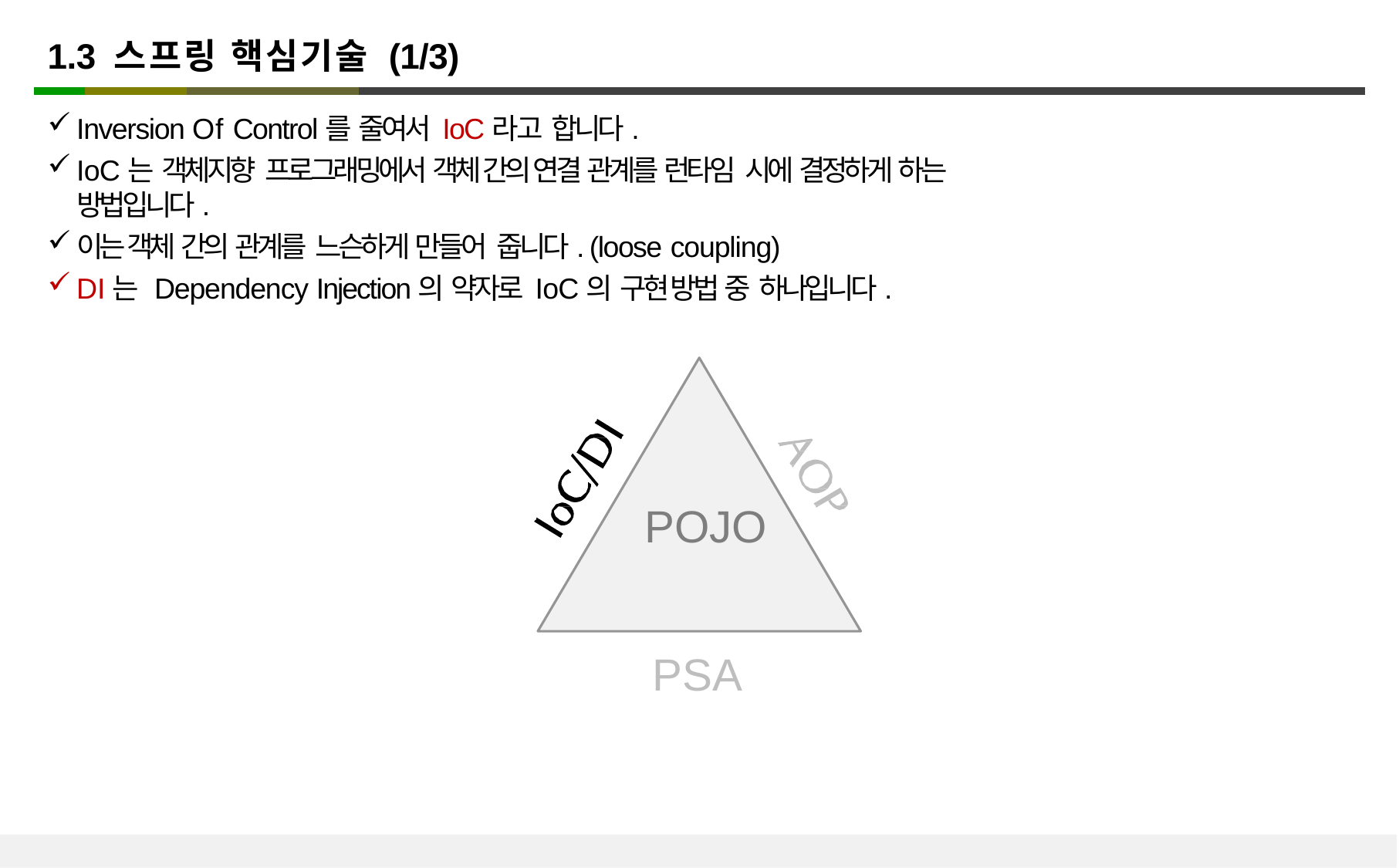

1.3 스프링 핵심기술 (1/3)

Inversion Of Control를 줄여서 IoC라고 합니다.
IoC는 객체지향 프로그래밍에서 객체 간의 연결 관계를  런타임  시에 결정하게 하는 방법입니다.
이는 객체 간의 관계를 느슨하게  만들어  줍니다. (loose coupling)
DI는 Dependency Injection의 약자로 IoC의 구현 방법 중 하나입니다.

POJO

PSA